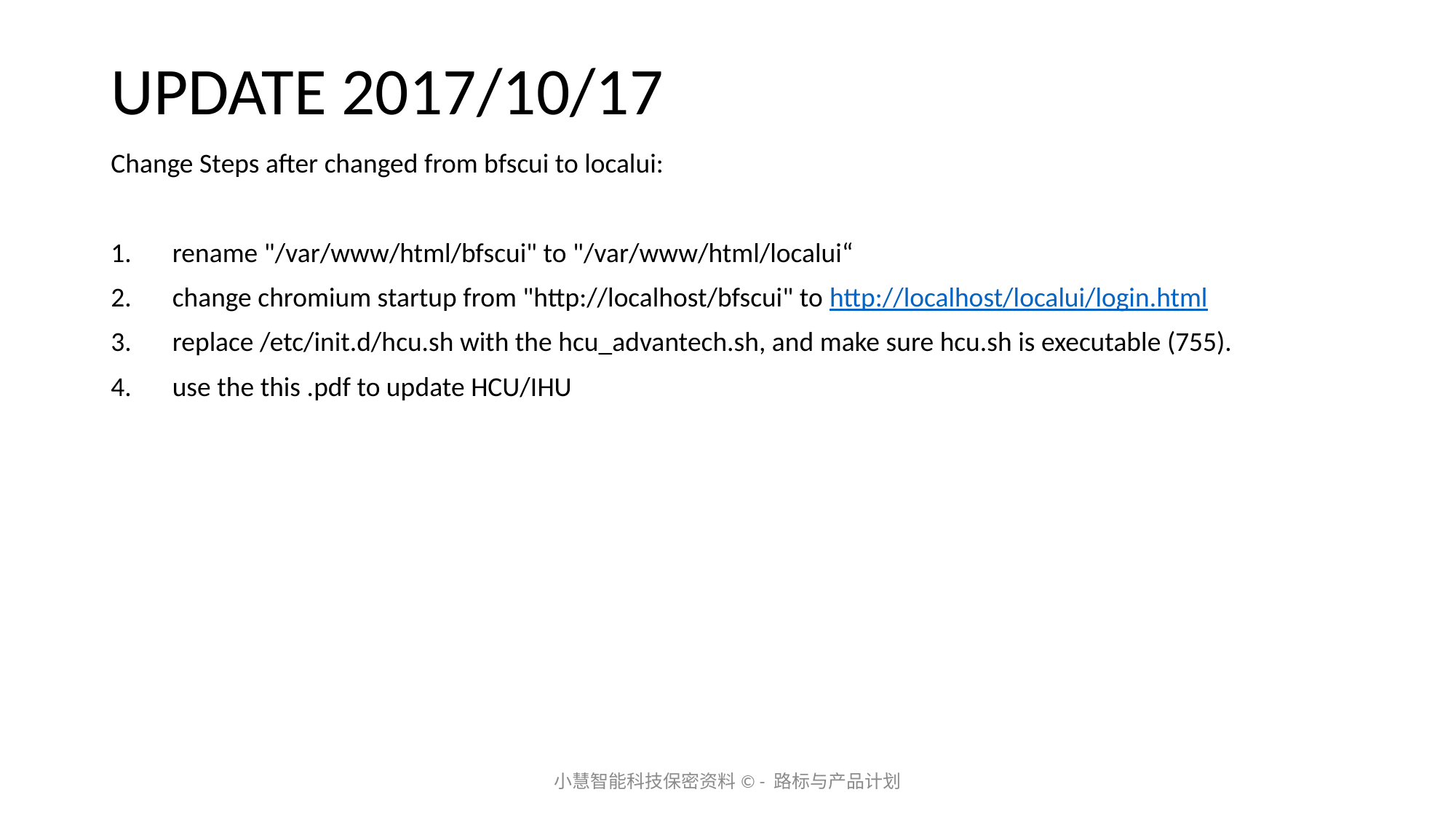

# UPDATE 2017/10/17
Change Steps after changed from bfscui to localui:

rename "/var/www/html/bfscui" to "/var/www/html/localui“
change chromium startup from "http://localhost/bfscui" to http://localhost/localui/login.html
replace /etc/init.d/hcu.sh with the hcu_advantech.sh, and make sure hcu.sh is executable (755).
use the this .pdf to update HCU/IHU

小慧智能科技保密资料© - 路标与产品计划
30